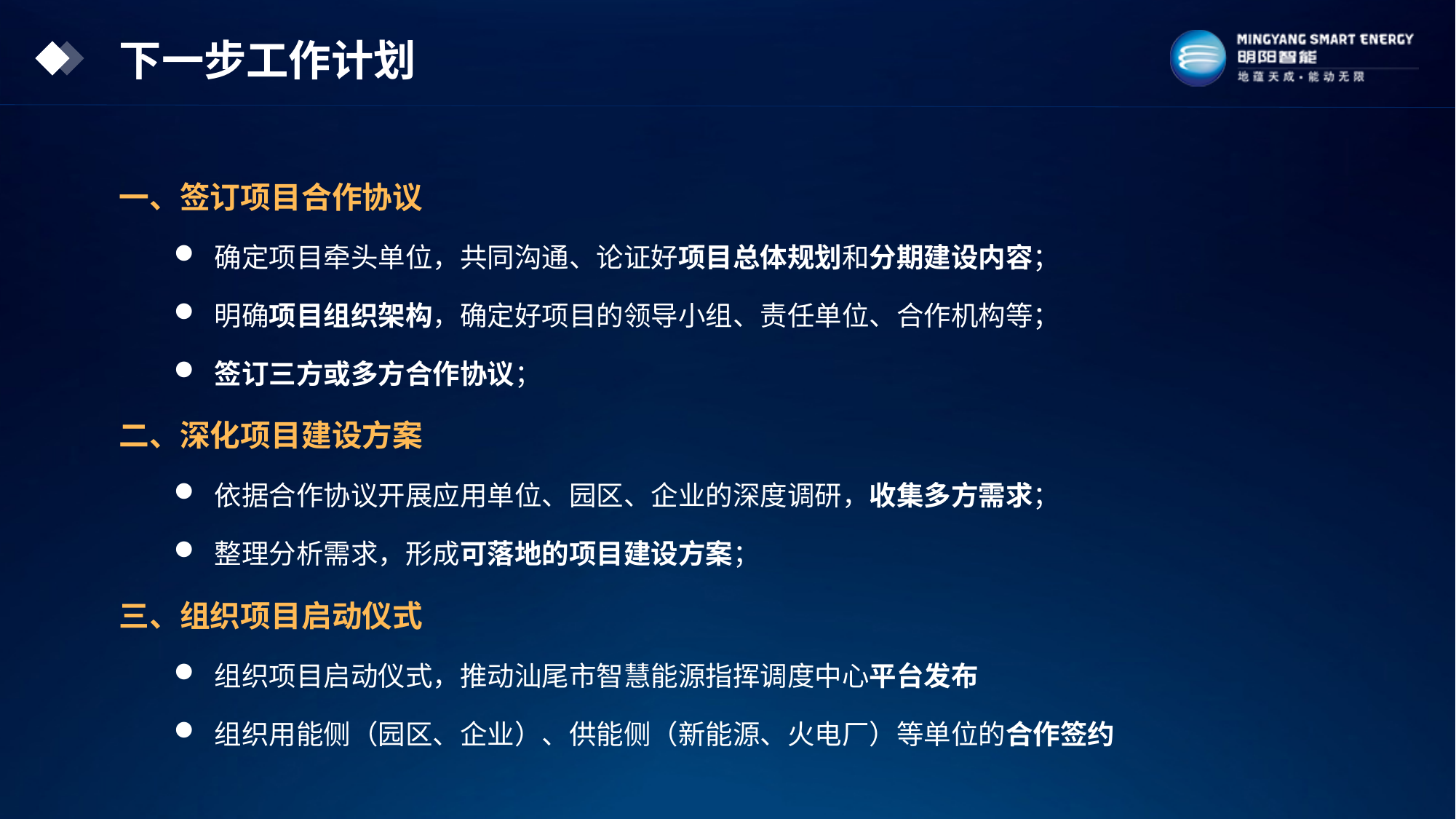

下一步工作计划
一、签订项目合作协议
确定项目牵头单位，共同沟通、论证好项目总体规划和分期建设内容；
明确项目组织架构，确定好项目的领导小组、责任单位、合作机构等；
签订三方或多方合作协议；
二、深化项目建设方案
依据合作协议开展应用单位、园区、企业的深度调研，收集多方需求；
整理分析需求，形成可落地的项目建设方案；
三、组织项目启动仪式
组织项目启动仪式，推动汕尾市智慧能源指挥调度中心平台发布
组织用能侧（园区、企业）、供能侧（新能源、火电厂）等单位的合作签约